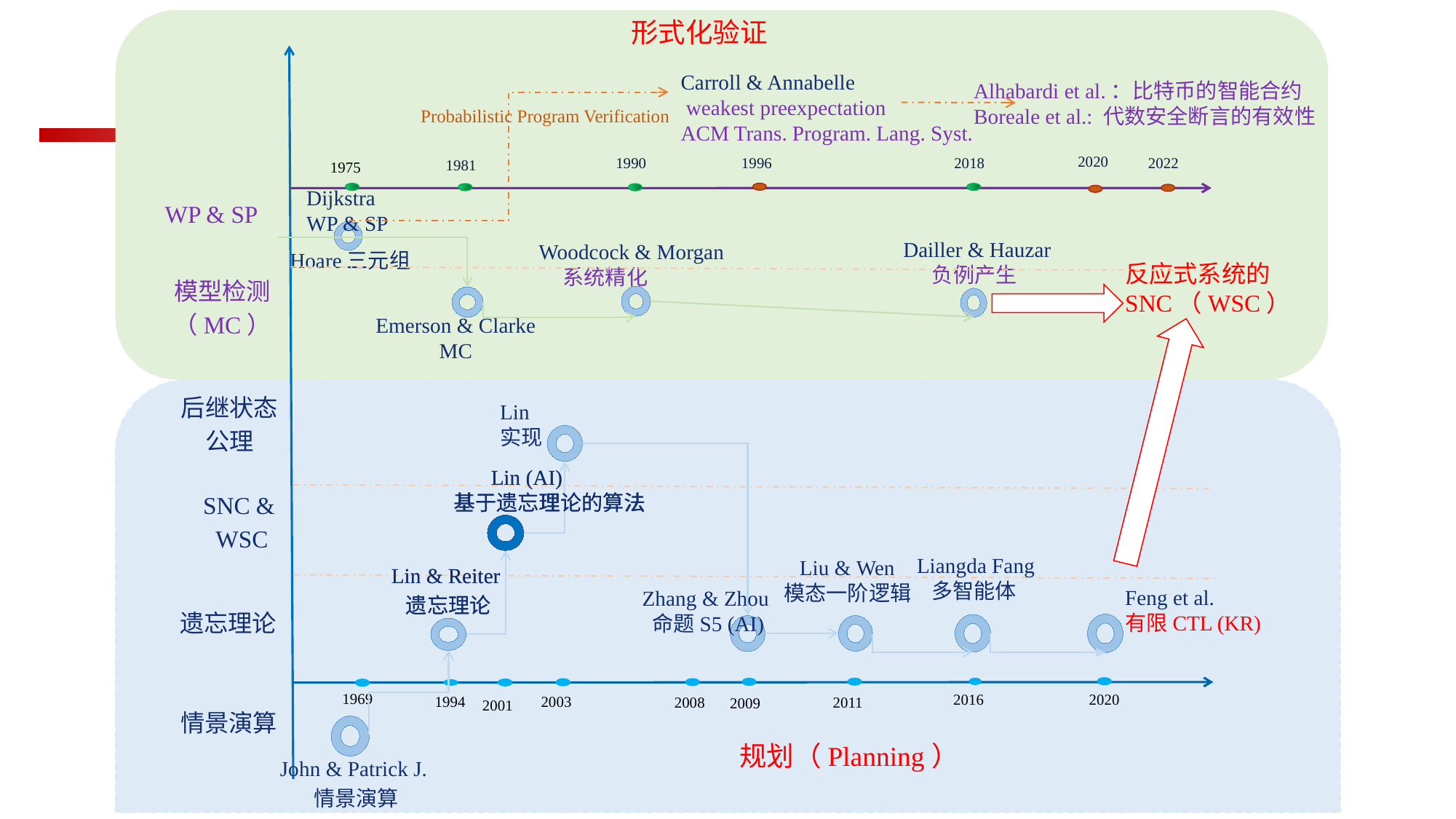

形式化验证

Carroll & Annabelle
 weakest preexpectation
ACM Trans. Program. Lang. Syst.
Alhabardi et al.：比特币的智能合约Boreale et al.: 代数安全断言的有效性
Probabilistic Program Verification
2020
1996
2022
1990
2018
1981
1975
Dijkstra
WP & SP

WP & SP

Dailler & Hauzar
     负例产生
Woodcock & Morgan
    系统精化
Hoare三元组
反应式系统的SNC（WSC）
模型检测
（MC）

Emerson & Clarke
            MC

后继状态
公理
Lin
实现

       Lin (AI)
基于遗忘理论的算法
       Lin (AI)
基于遗忘理论的算法
SNC &
WSC

Liangda Fang
  多智能体
   Liu & Wen
模态一阶逻辑
Lin & Reiter
  遗忘理论
Lin & Reiter
  遗忘理论
Feng et al.
有限CTL (KR)
Zhang & Zhou
 命题S5 (AI)
遗忘理论

1969
2020
2016
1994
2003
2011
2008
2009
2001
情景演算

规划（Planning）
John & Patrick J.
情景演算